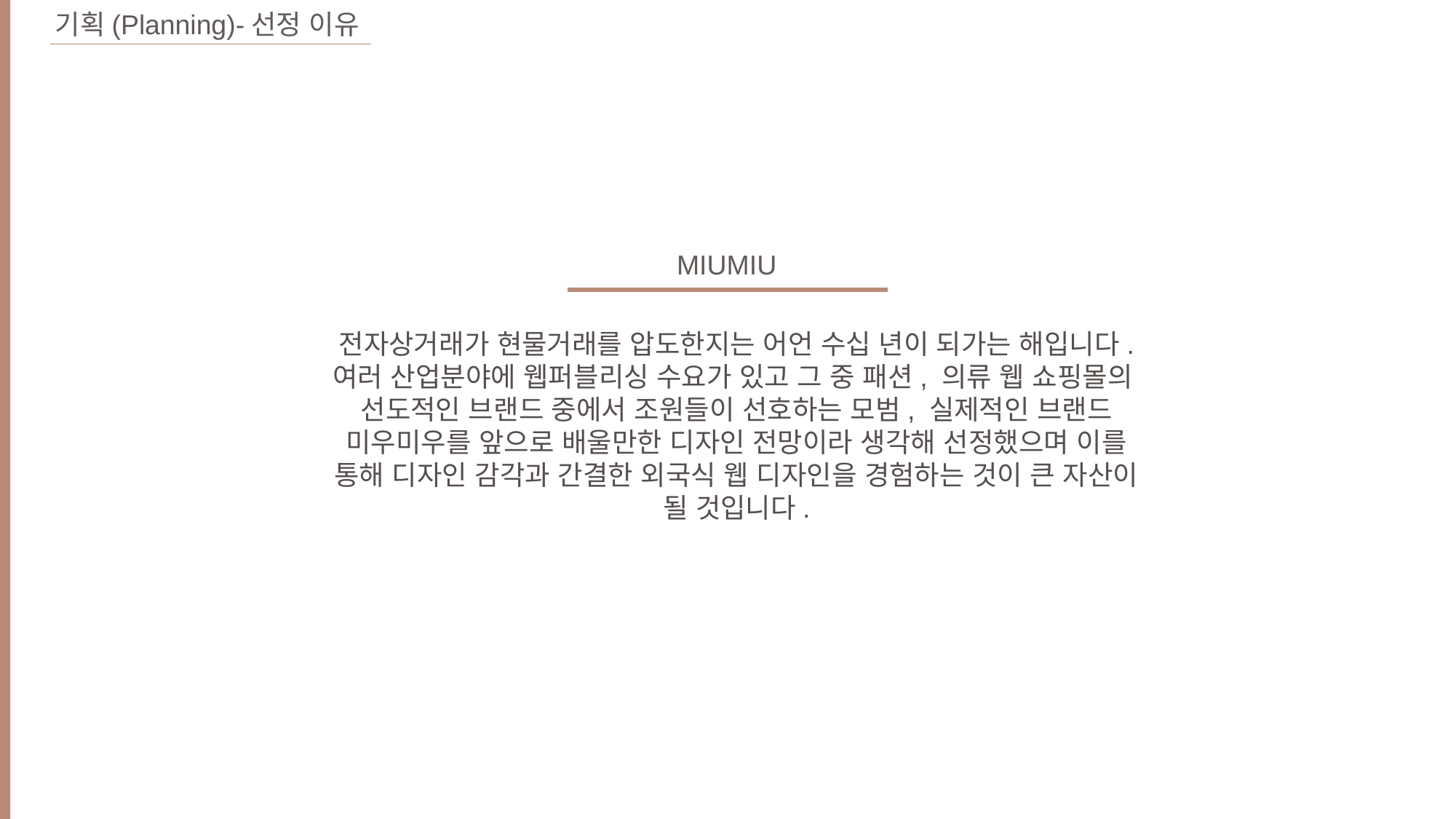

기획(Planning)-선정 이유
MIUMIU
전자상거래가 현물거래를 압도한지는 어언 수십 년이 되가는 해입니다.
여러 산업분야에 웹퍼블리싱 수요가 있고 그 중 패션, 의류 웹 쇼핑몰의
선도적인 브랜드 중에서 조원들이 선호하는 모범, 실제적인 브랜드 미우미우를 앞으로 배울만한 디자인 전망이라 생각해 선정했으며 이를 통해 디자인 감각과 간결한 외국식 웹 디자인을 경험하는 것이 큰 자산이 될 것입니다.